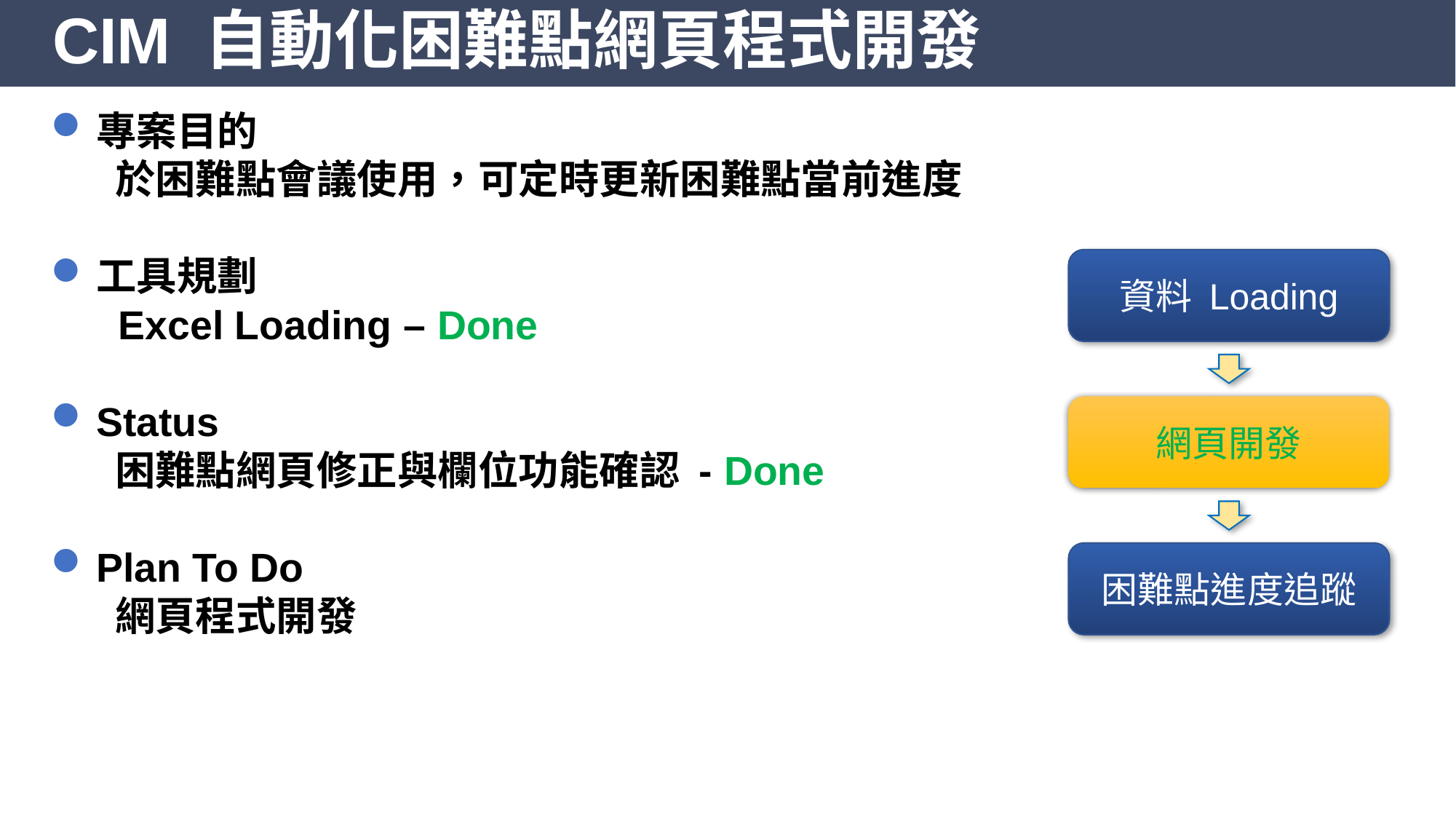

# CIM 自動化困難點網頁程式開發
專案目的
      於困難點會議使用，可定時更新困難點當前進度

工具規劃
      Excel Loading – Done

Status
      困難點網頁修正與欄位功能確認 - Done

Plan To Do
      網頁程式開發

資料 Loading

網頁開發

困難點進度追蹤